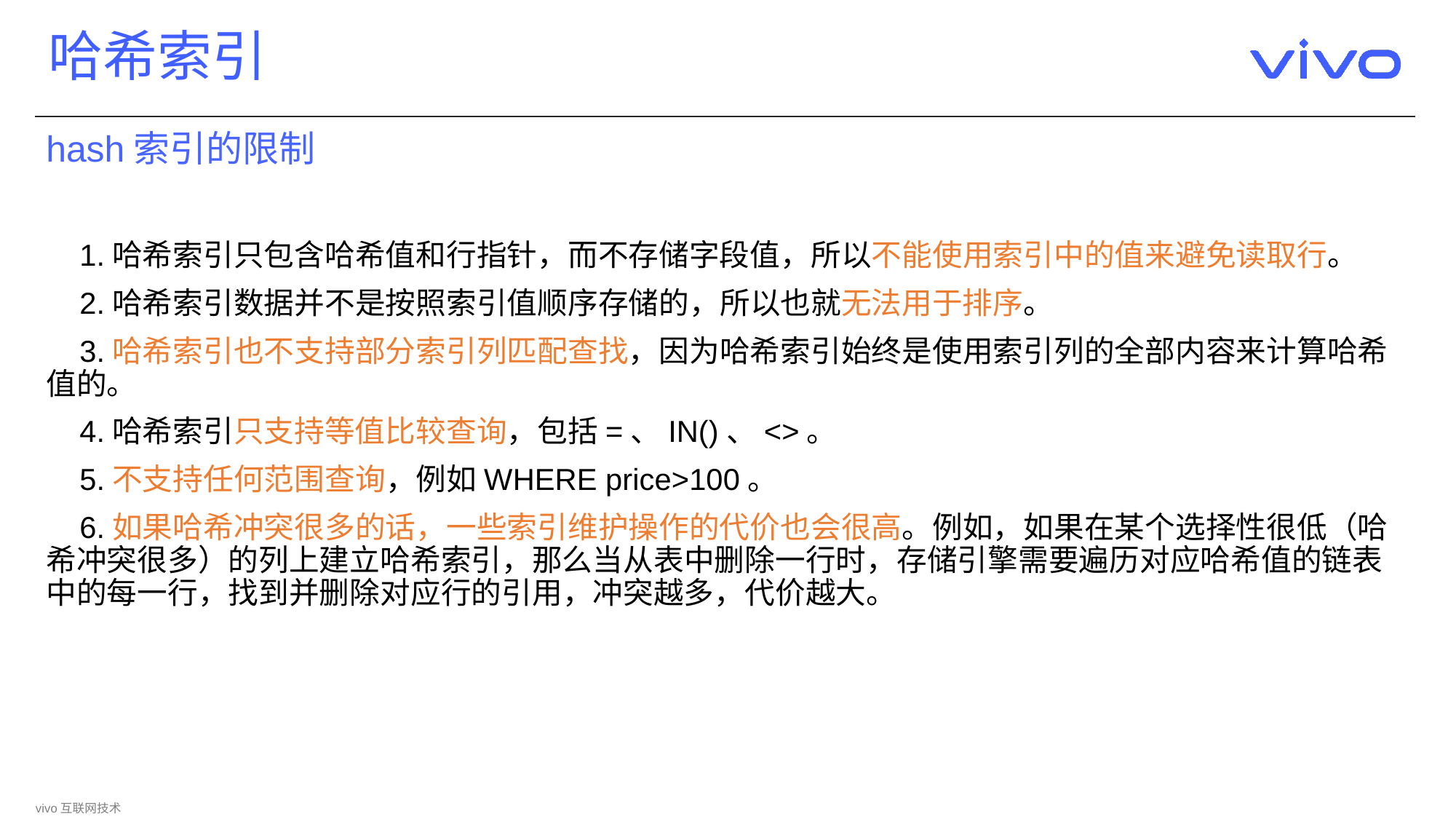

# 哈希索引
hash索引的限制

    1.哈希索引只包含哈希值和行指针，而不存储字段值，所以不能使用索引中的值来避免读取行。
    2.哈希索引数据并不是按照索引值顺序存储的，所以也就无法用于排序。
    3.哈希索引也不支持部分索引列匹配查找，因为哈希索引始终是使用索引列的全部内容来计算哈希值的。
    4.哈希索引只支持等值比较查询，包括=、IN()、<>。
    5.不支持任何范围查询，例如WHERE price>100。
    6.如果哈希冲突很多的话，一些索引维护操作的代价也会很高。例如，如果在某个选择性很低（哈希冲突很多）的列上建立哈希索引，那么当从表中删除一行时，存储引擎需要遍历对应哈希值的链表中的每一行，找到并删除对应行的引用，冲突越多，代价越大。